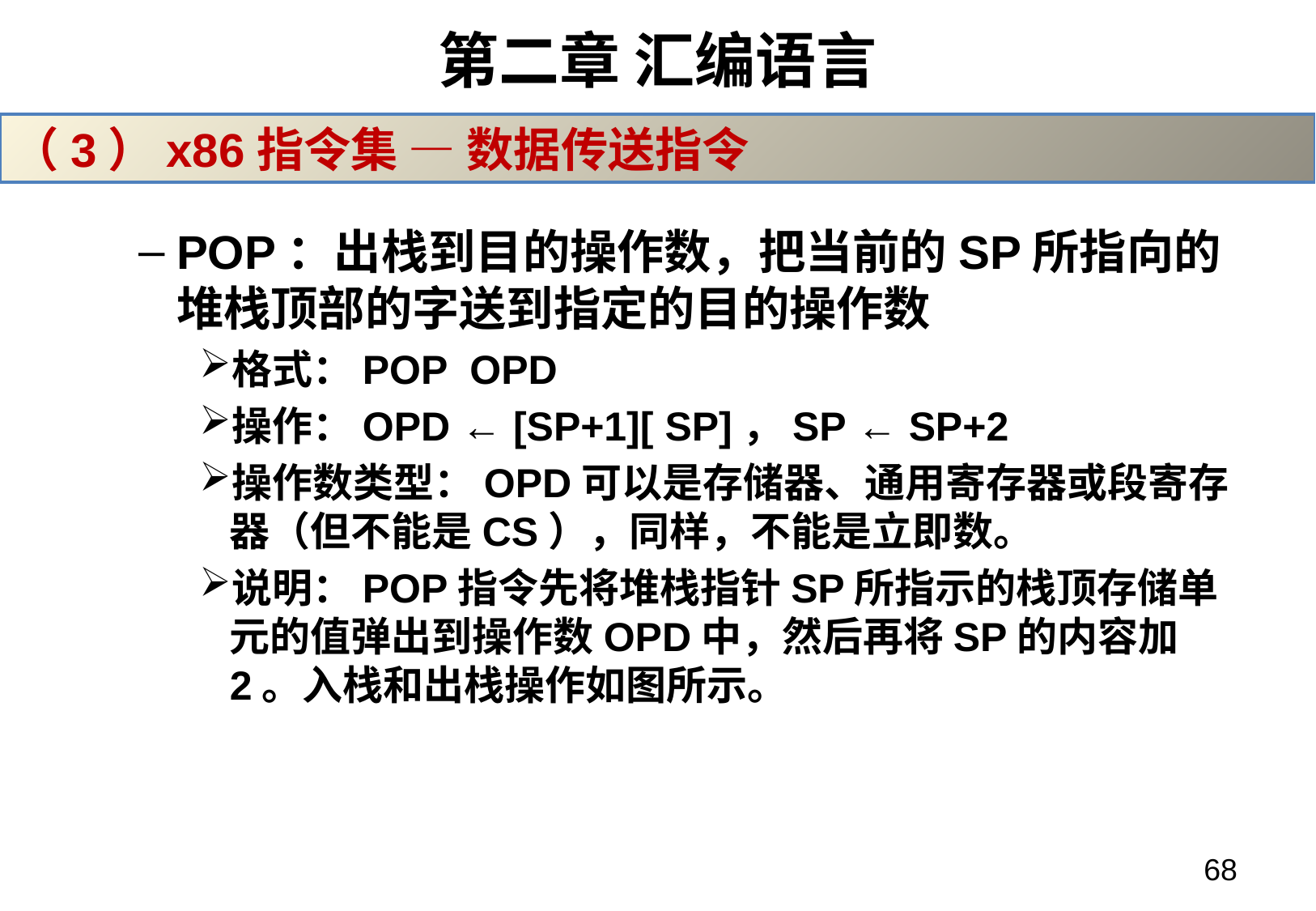

# 第二章 汇编语言
（3）x86指令集 — 数据传送指令
POP：出栈到目的操作数，把当前的SP所指向的堆栈顶部的字送到指定的目的操作数
格式：POP  OPD
操作：OPD ← [SP+1][ SP]，SP ← SP+2
操作数类型：OPD可以是存储器、通用寄存器或段寄存器（但不能是CS），同样，不能是立即数。
说明：POP指令先将堆栈指针SP所指示的栈顶存储单元的值弹出到操作数OPD中，然后再将SP的内容加2。入栈和出栈操作如图所示。
68